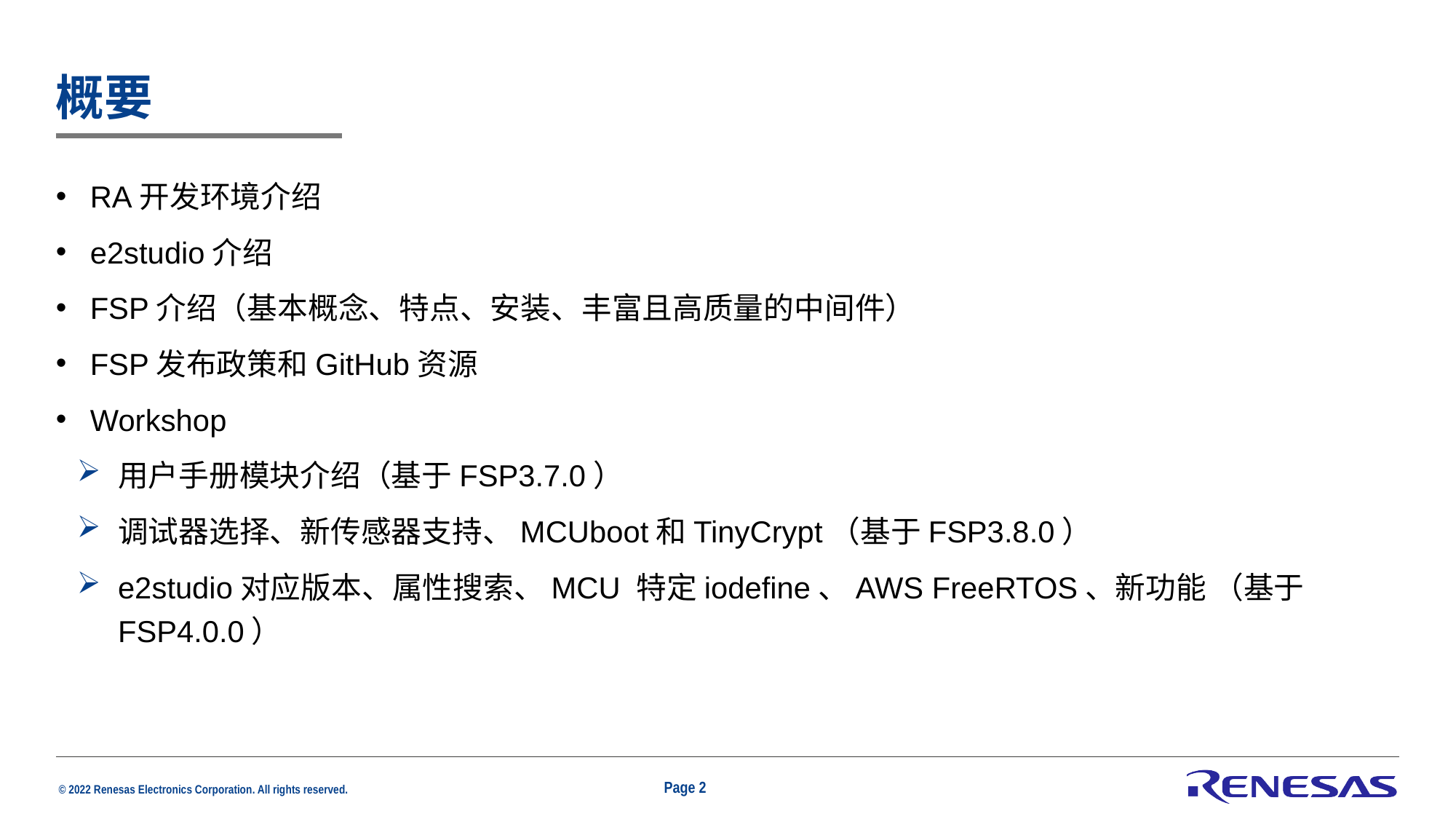

# 概要
RA开发环境介绍
e2studio介绍
FSP介绍（基本概念、特点、安装、丰富且高质量的中间件）
FSP发布政策和GitHub资源
Workshop
用户手册模块介绍（基于FSP3.7.0）
调试器选择、新传感器支持、MCUboot和TinyCrypt（基于FSP3.8.0）
e2studio对应版本、属性搜索、MCU 特定iodefine、AWS FreeRTOS、新功能 （基于FSP4.0.0）